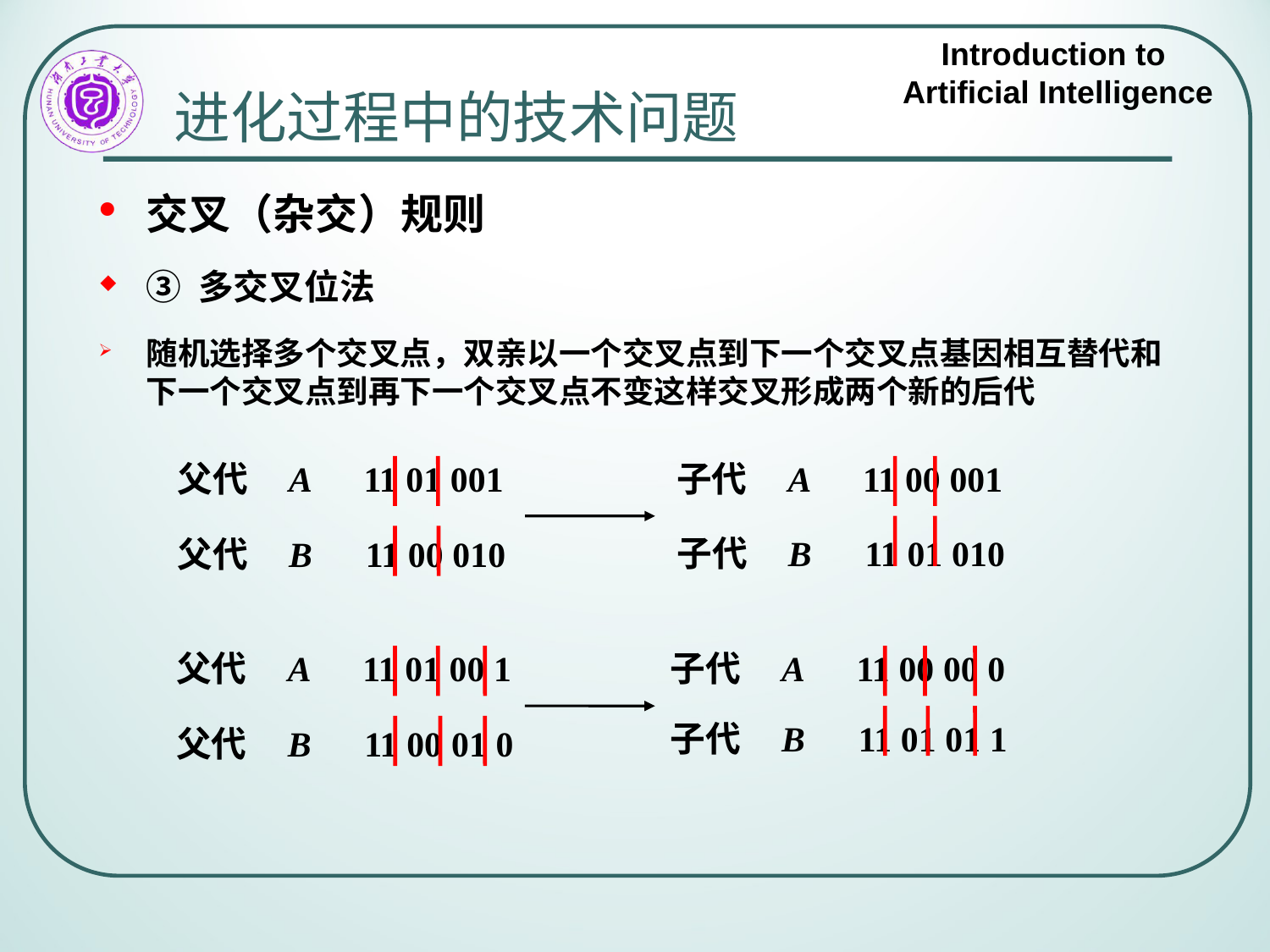

# 进化过程中的技术问题
交叉（杂交）规则

③ 多交叉位法

随机选择多个交叉点，双亲以一个交叉点到下一个交叉点基因相互替代和下一个交叉点到再下一个交叉点不变这样交叉形成两个新的后代

父代    A      11 01 001
子代    A      11 00 001

子代    B      11 01 010

父代    B      11 00 010
父代    A      11 01 00 1
子代    A      11 00 00 0

子代    B      11 01 01 1

父代    B      11 00 01 0